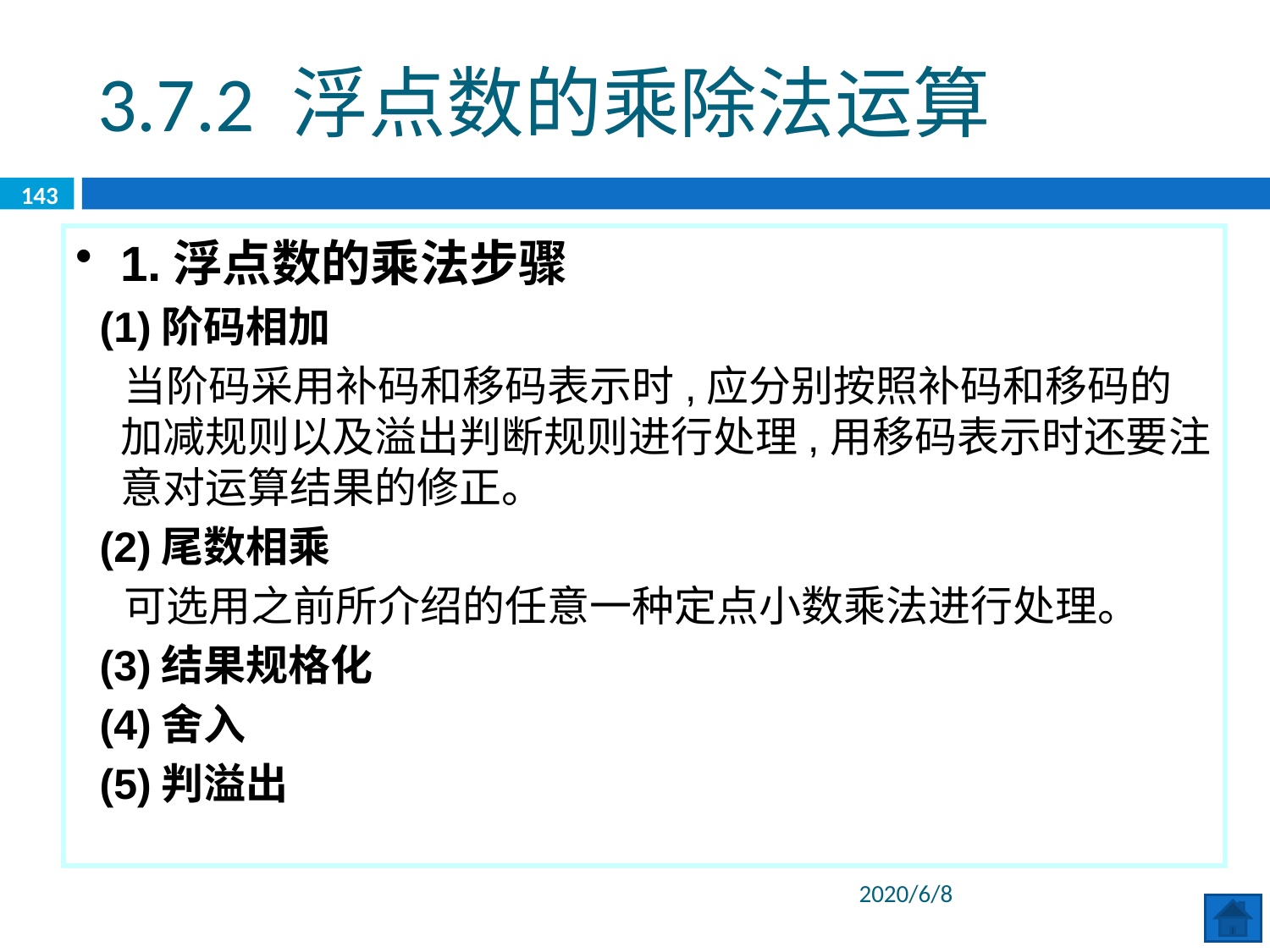

3.7.2 浮点数的乘除法运算
143
1.浮点数的乘法步骤
  (1)阶码相加
    当阶码采用补码和移码表示时,应分别按照补码和移码的加减规则以及溢出判断规则进行处理,用移码表示时还要注意对运算结果的修正。
  (2)尾数相乘
    可选用之前所介绍的任意一种定点小数乘法进行处理。
  (3)结果规格化
  (4)舍入
  (5)判溢出
2020/6/8